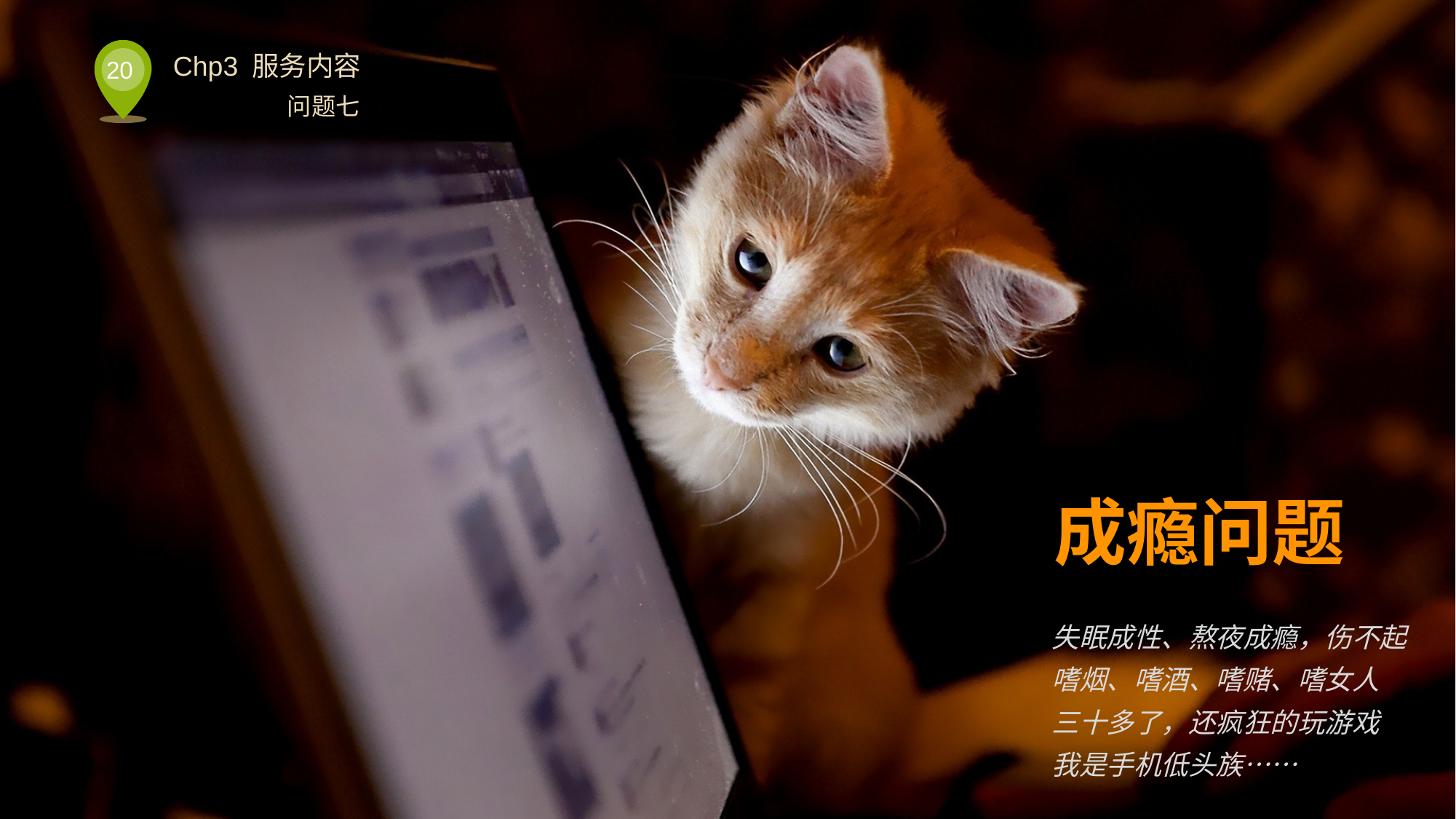

问题七
成瘾问题
失眠成性、熬夜成瘾，伤不起
嗜烟、嗜酒、嗜赌、嗜女人
三十多了，还疯狂的玩游戏
我是手机低头族……